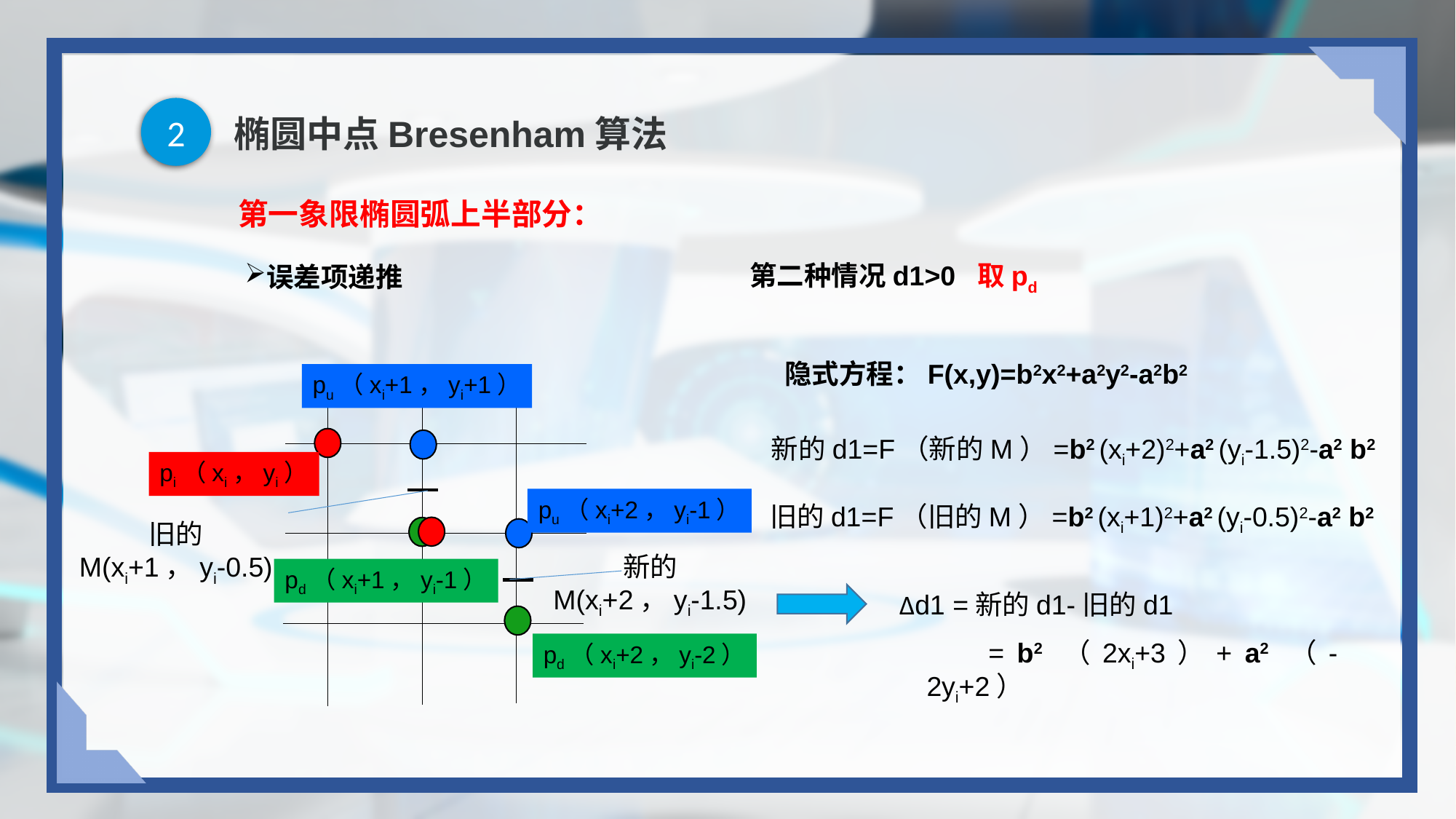

2
# 椭圆中点Bresenham算法
第一象限椭圆弧上半部分：
第二种情况d1>0  取pd

误差项递推

隐式方程：F(x,y)=b2x2+a2y2-a2b2
pu（xi+1，yi+1）
新的d1=F（新的M）=b2 (xi+2)2+a2 (yi-1.5)2-a2 b2

pi（xi，yi）
pu（xi+2，yi-1）
旧的d1=F（旧的M）=b2 (xi+1)2+a2 (yi-0.5)2-a2 b2

旧的
M(xi+1，yi-0.5)

新的
M(xi+2，yi-1.5)
pd（xi+1，yi-1）

∆d1 =新的d1-旧的d1
       = b2 （2xi+3）+ a2 （-2yi+2）

pd（xi+2，yi-2）